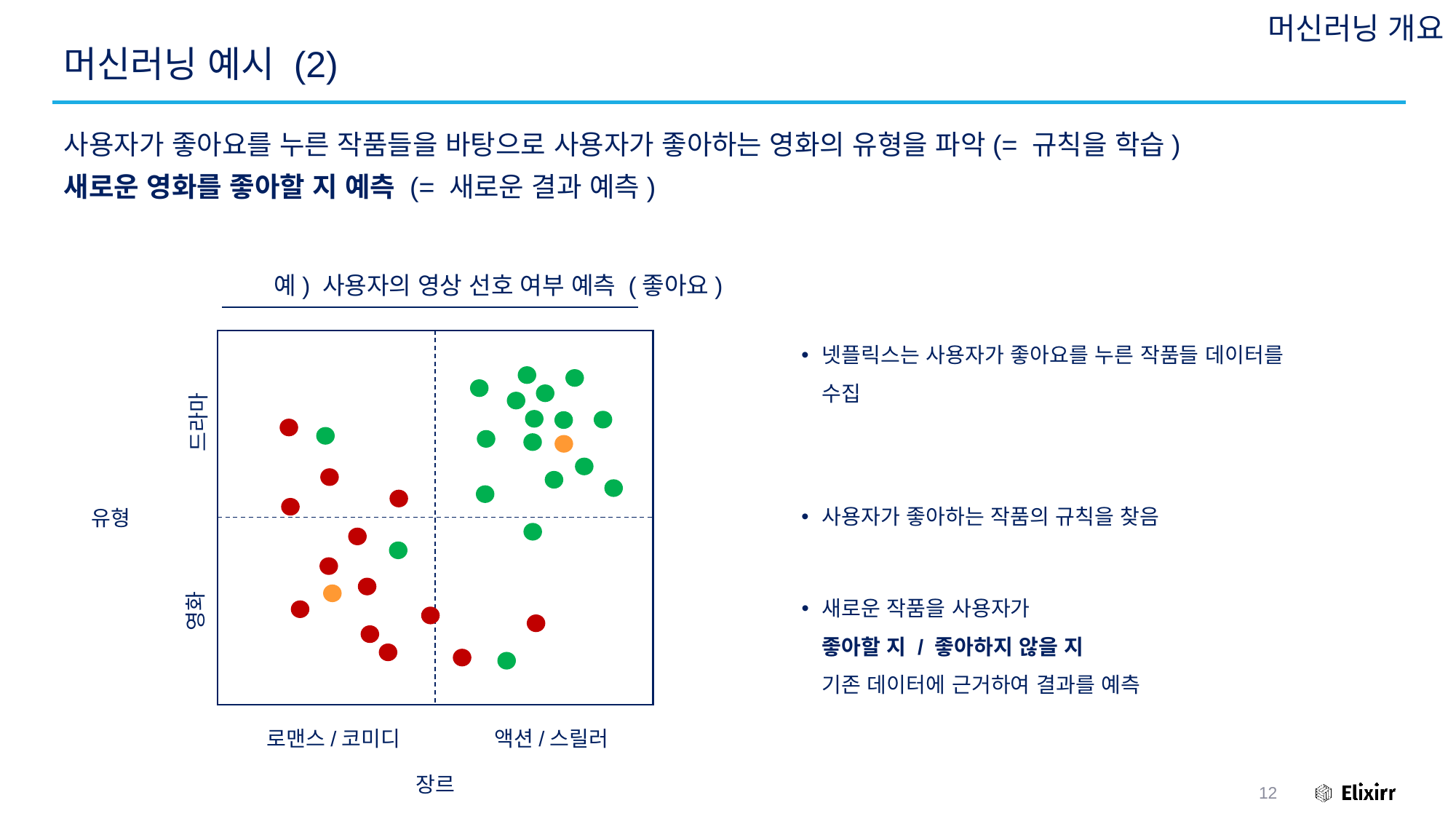

머신러닝 개요
# 머신러닝 예시 (2)
사용자가 좋아요를 누른 작품들을 바탕으로 사용자가 좋아하는 영화의 유형을 파악(= 규칙을 학습)
새로운 영화를 좋아할 지 예측 (= 새로운 결과 예측)
예) 사용자의 영상 선호 여부 예측 (좋아요)
넷플릭스는 사용자가 좋아요를 누른 작품들 데이터를 수집

드라마

사용자가 좋아하는 작품의 규칙을 찾음
유형

영화

새로운 작품을 사용자가
좋아할 지 / 좋아하지 않을 지
기존 데이터에 근거하여 결과를 예측

로맨스/코미디
액션/스릴러
장르
12